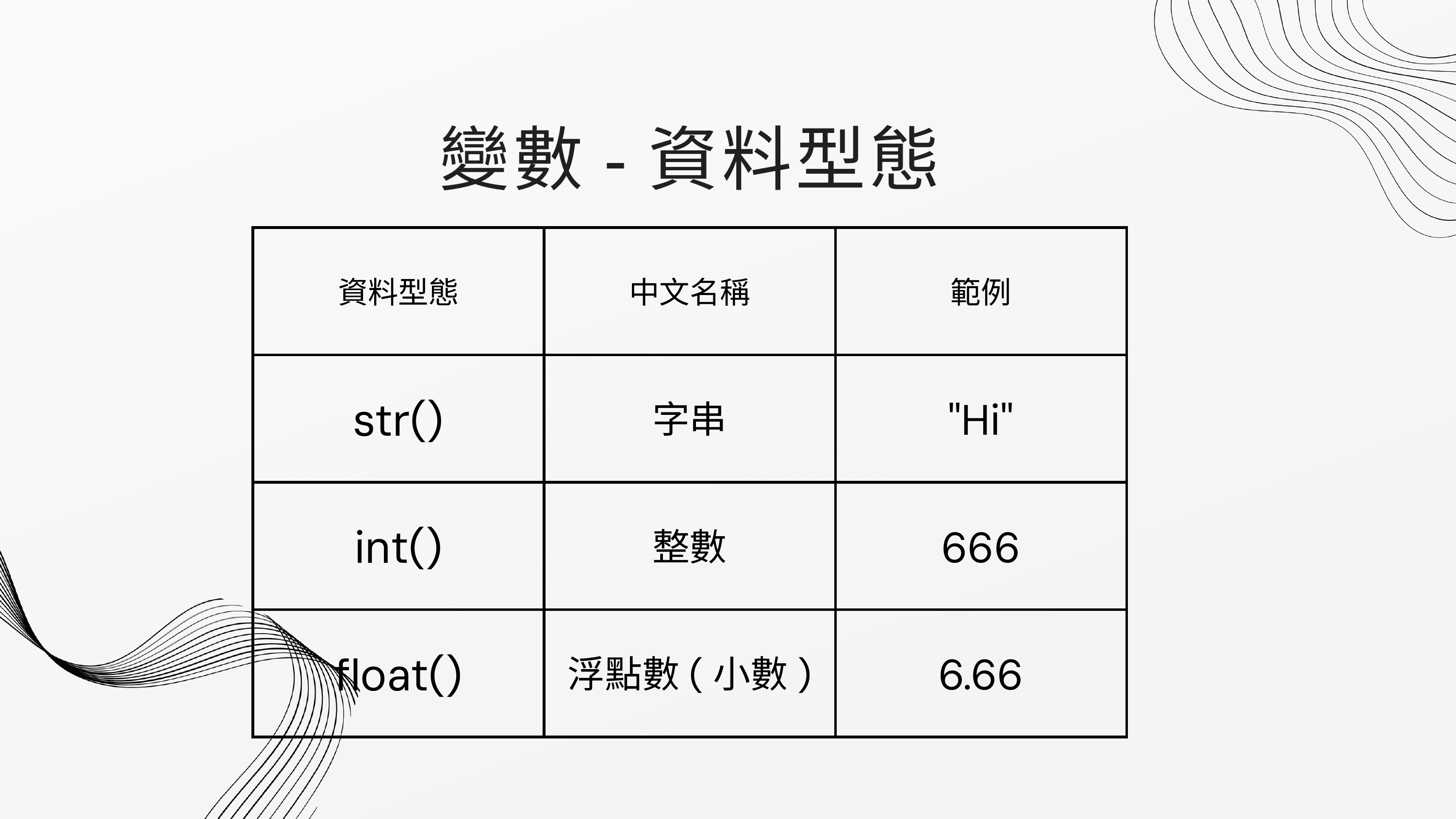

變數-資料型態
| 資料型態 | 中文名稱 | 範例 |
| --- | --- | --- |
| str() | 字串 | "Hi" |
| int() | 整數 | 666 |
| float() | 浮點數(小數) | 6.66 |